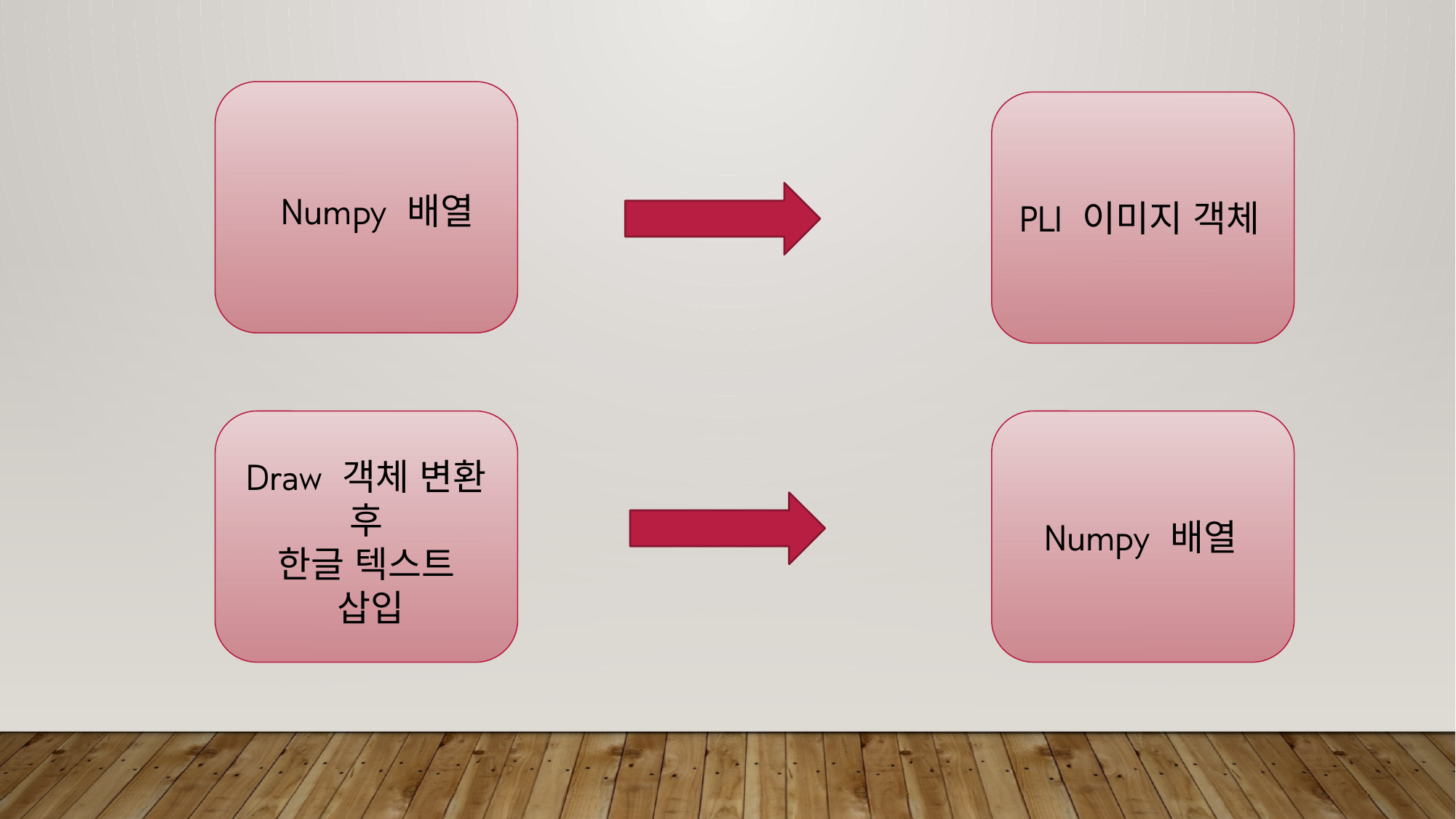

Numpy 배열

PLI 이미지 객체

Draw 객체 변환
후
한글 텍스트
 삽입

Numpy 배열